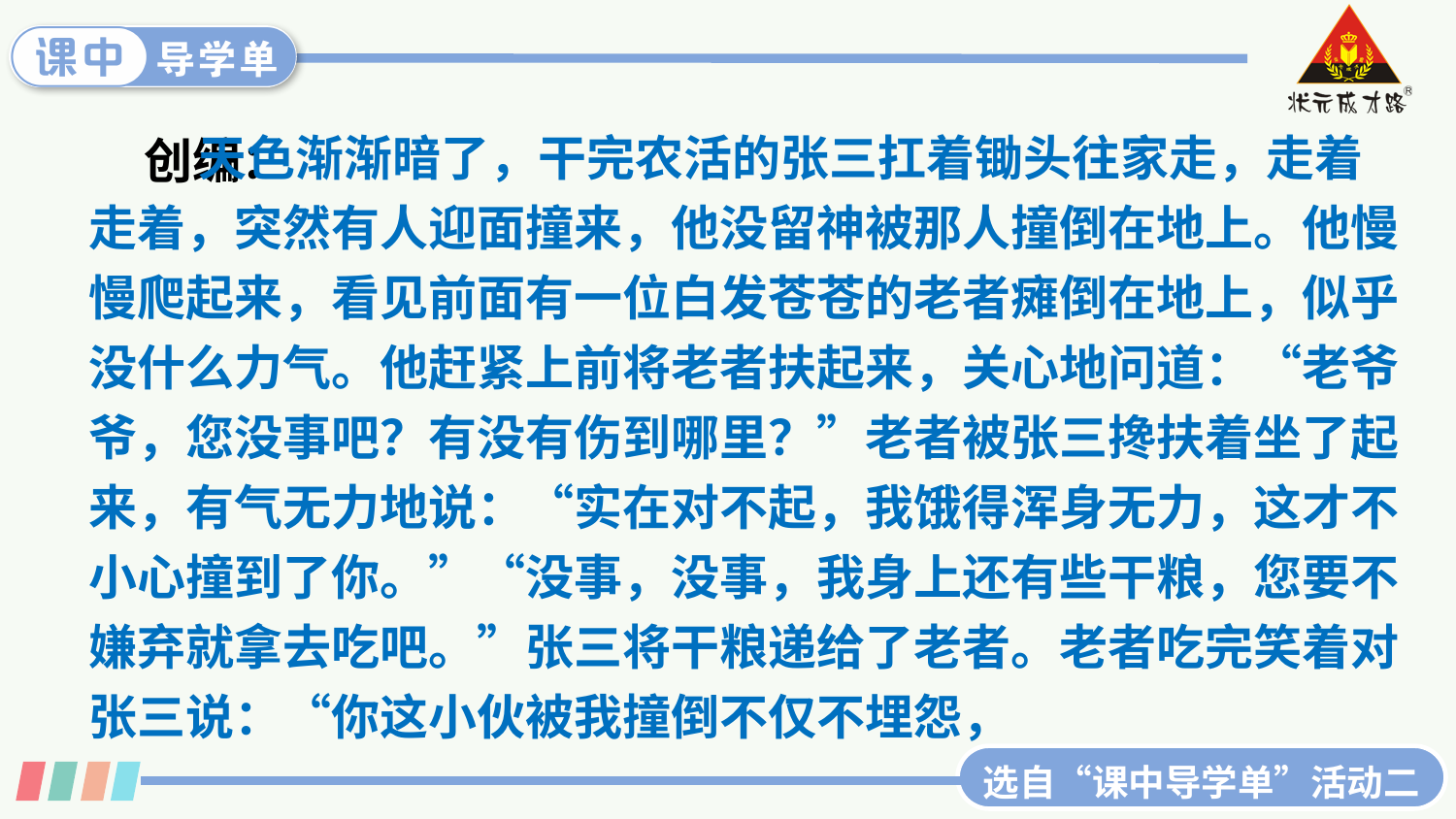

天色渐渐暗了，干完农活的张三扛着锄头往家走，走着走着，突然有人迎面撞来，他没留神被那人撞倒在地上。他慢慢爬起来，看见前面有一位白发苍苍的老者瘫倒在地上，似乎没什么力气。他赶紧上前将老者扶起来，关心地问道：“老爷爷，您没事吧？有没有伤到哪里？”老者被张三搀扶着坐了起来，有气无力地说：“实在对不起，我饿得浑身无力，这才不小心撞到了你。”“没事，没事，我身上还有些干粮，您要不嫌弃就拿去吃吧。”张三将干粮递给了老者。老者吃完笑着对张三说：“你这小伙被我撞倒不仅不埋怨，
    创编：
选自“课中导学单”活动二